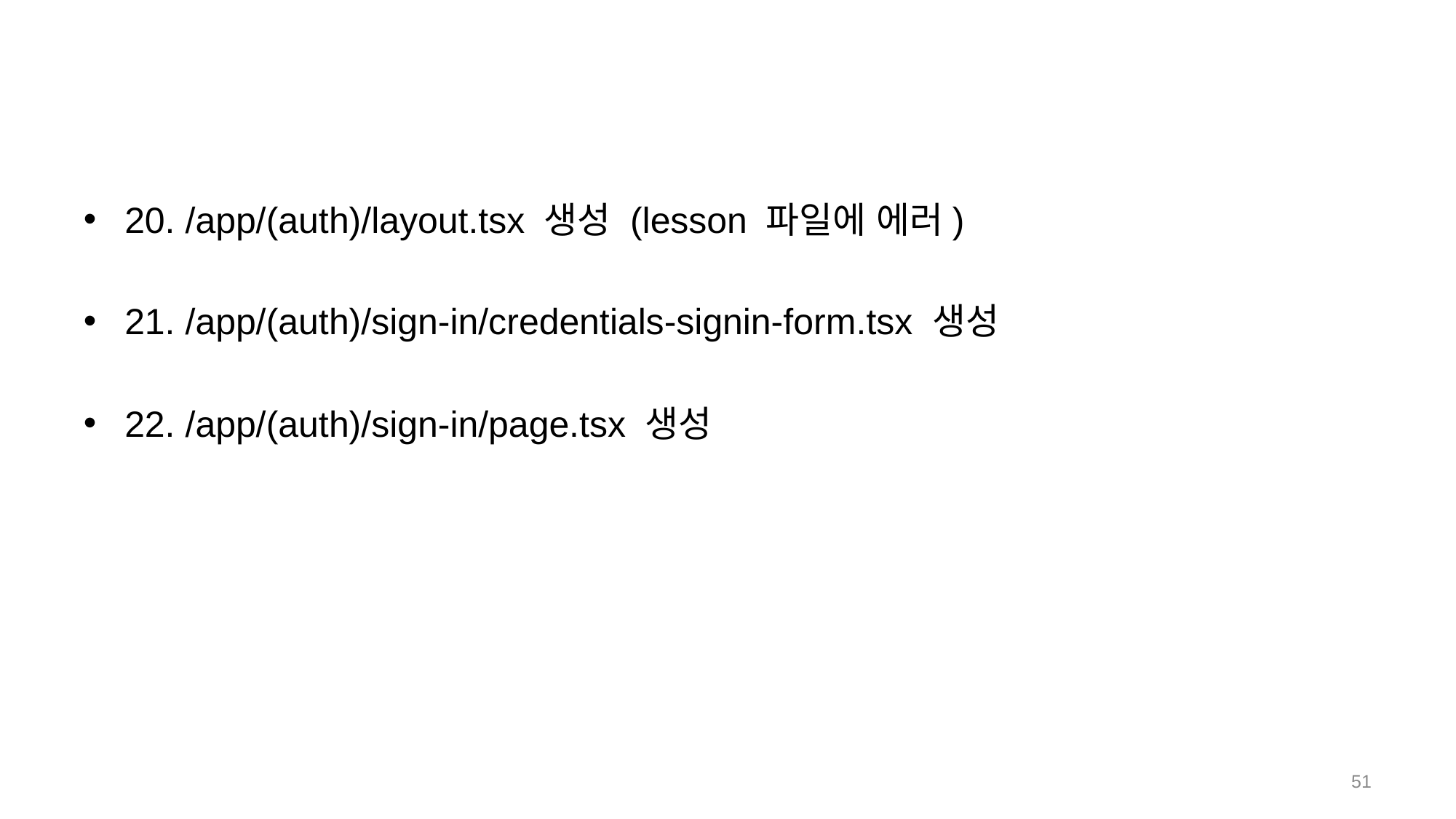

#
20. /app/(auth)/layout.tsx 생성 (lesson 파일에 에러)

21. /app/(auth)/sign-in/credentials-signin-form.tsx 생성

22. /app/(auth)/sign-in/page.tsx 생성

51